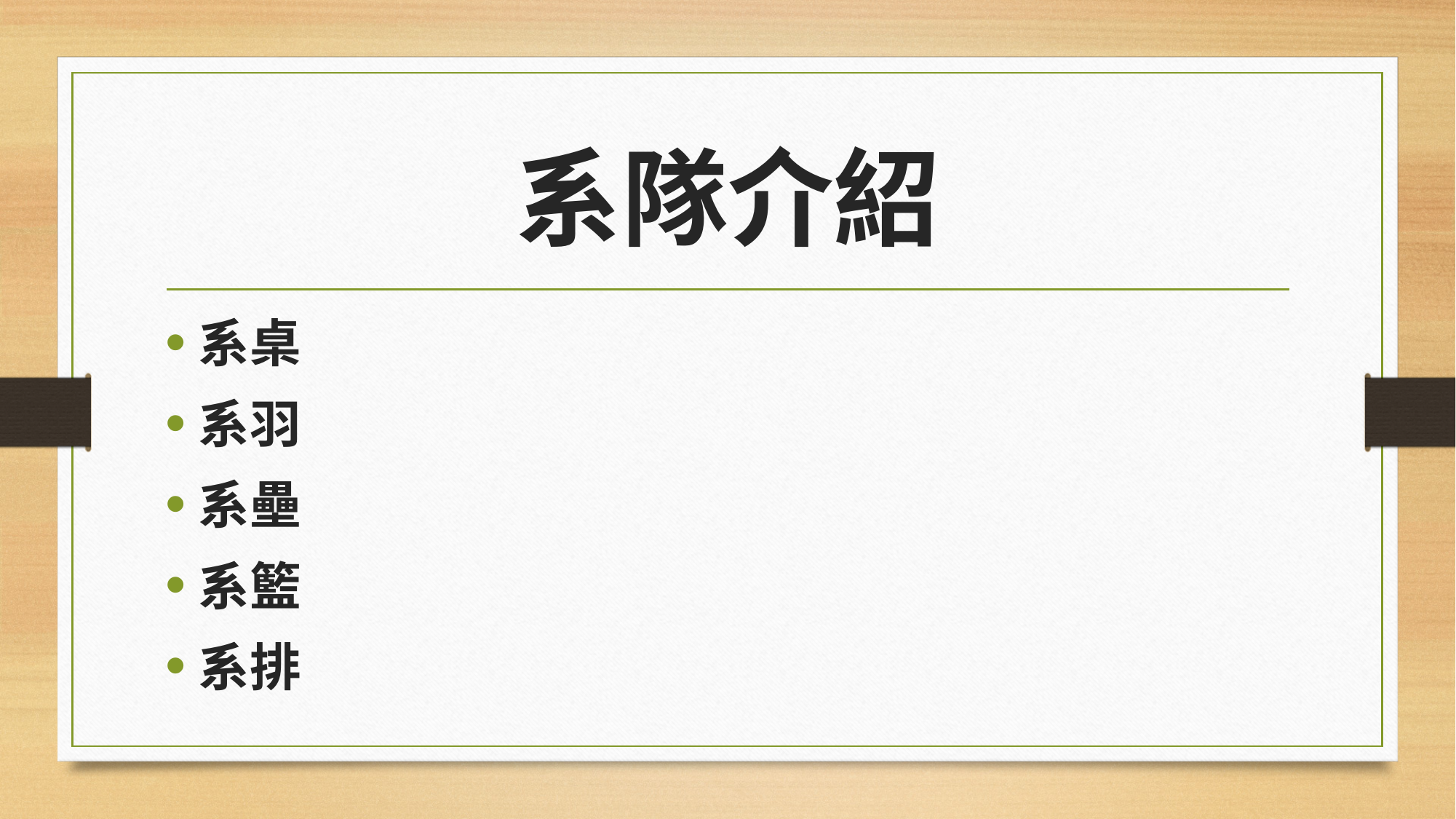

# 系隊介紹
系桌
系羽
系壘
系籃
系排